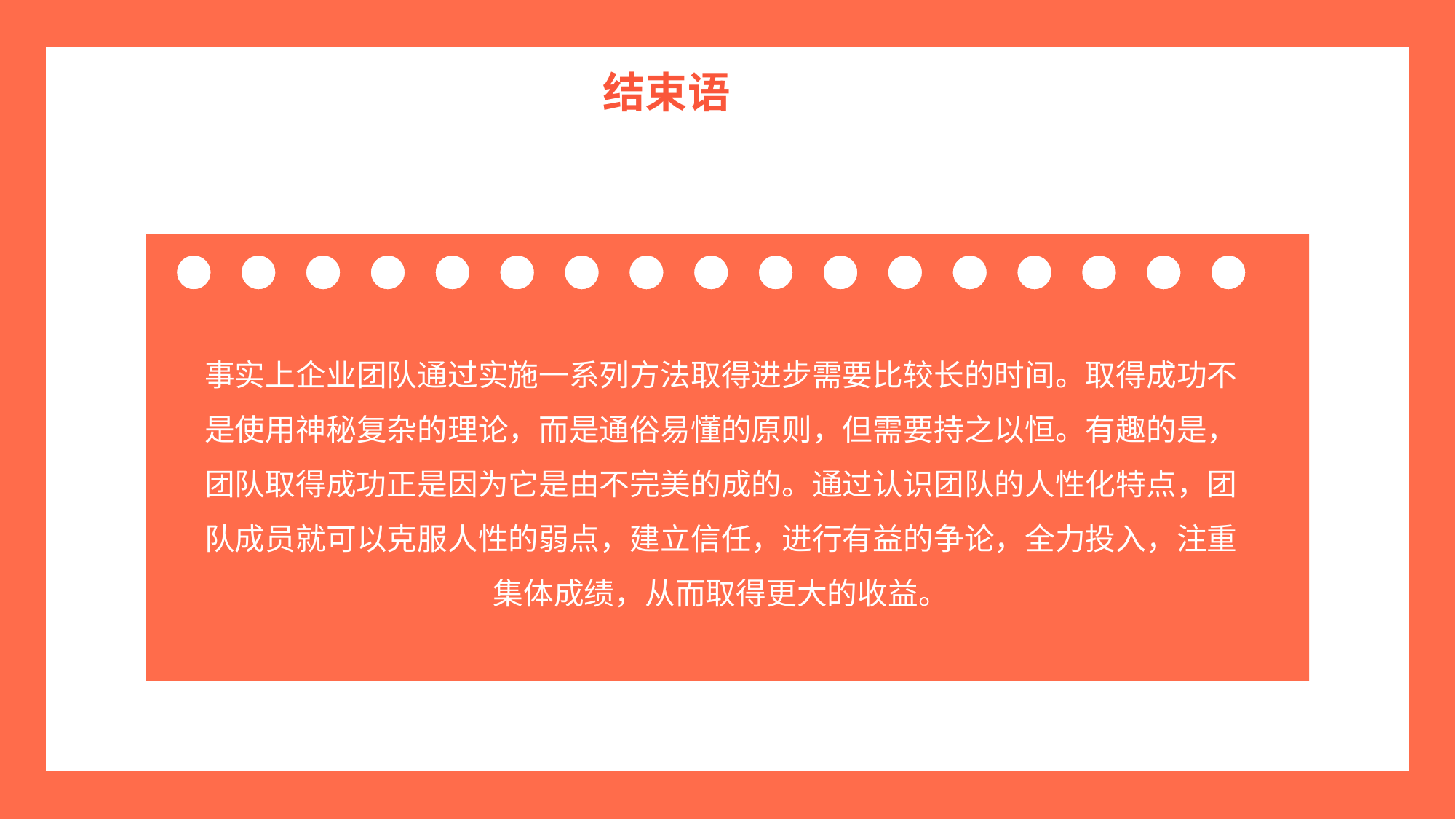

结束语

事实上企业团队通过实施一系列方法取得进步需要比较长的时间。取得成功不是使用神秘复杂的理论，而是通俗易懂的原则，但需要持之以恒。有趣的是，团队取得成功正是因为它是由不完美的成的。通过认识团队的人性化特点，团队成员就可以克服人性的弱点，建立信任，进行有益的争论，全力投入，注重集体成绩，从而取得更大的收益。